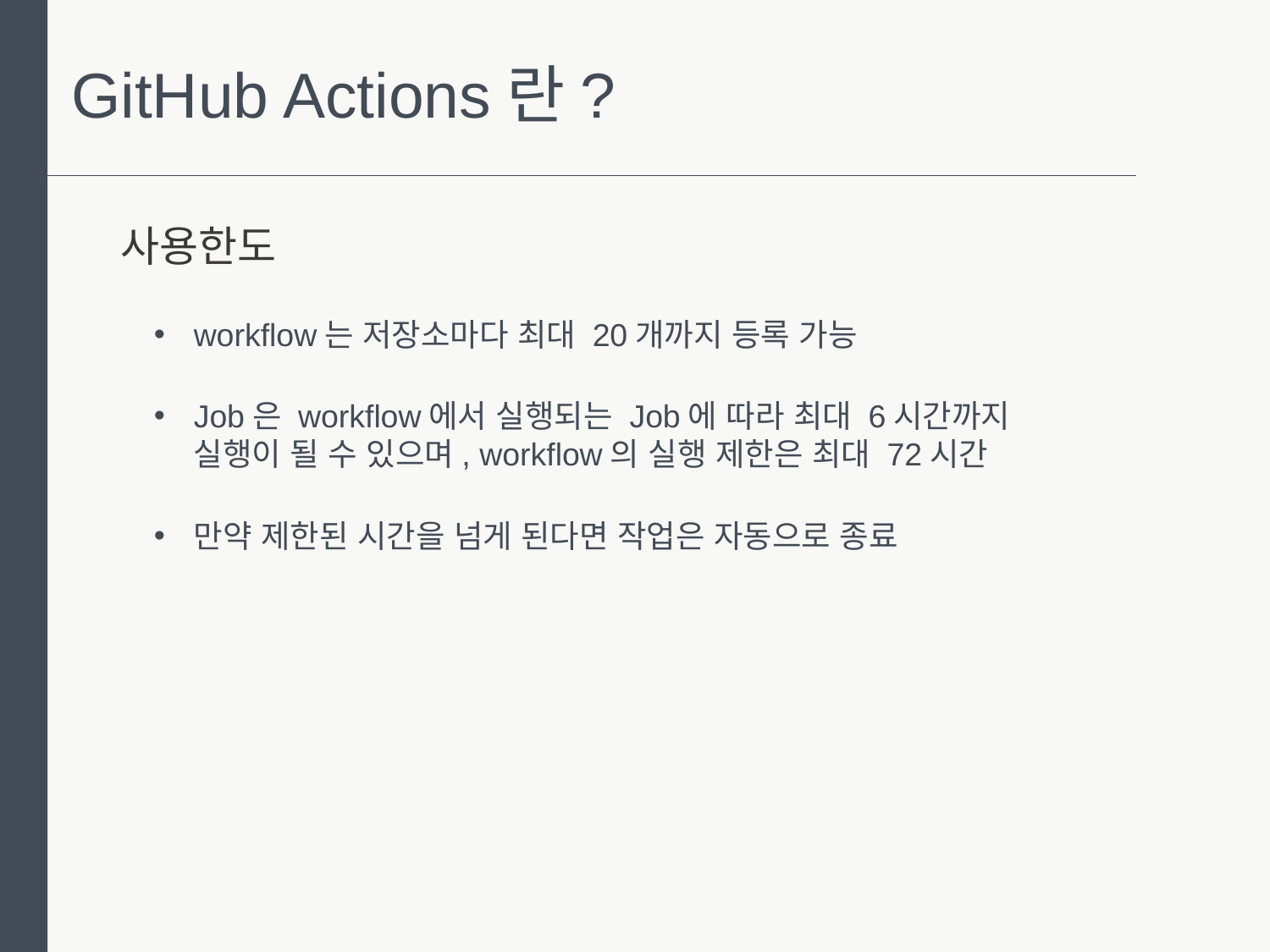

GitHub Actions란?
사용한도
workflow는 저장소마다 최대 20개까지 등록 가능
Job은 workflow에서 실행되는 Job에 따라 최대 6시간까지 실행이 될 수 있으며, workflow의 실행 제한은 최대 72시간
만약 제한된 시간을 넘게 된다면 작업은 자동으로 종료